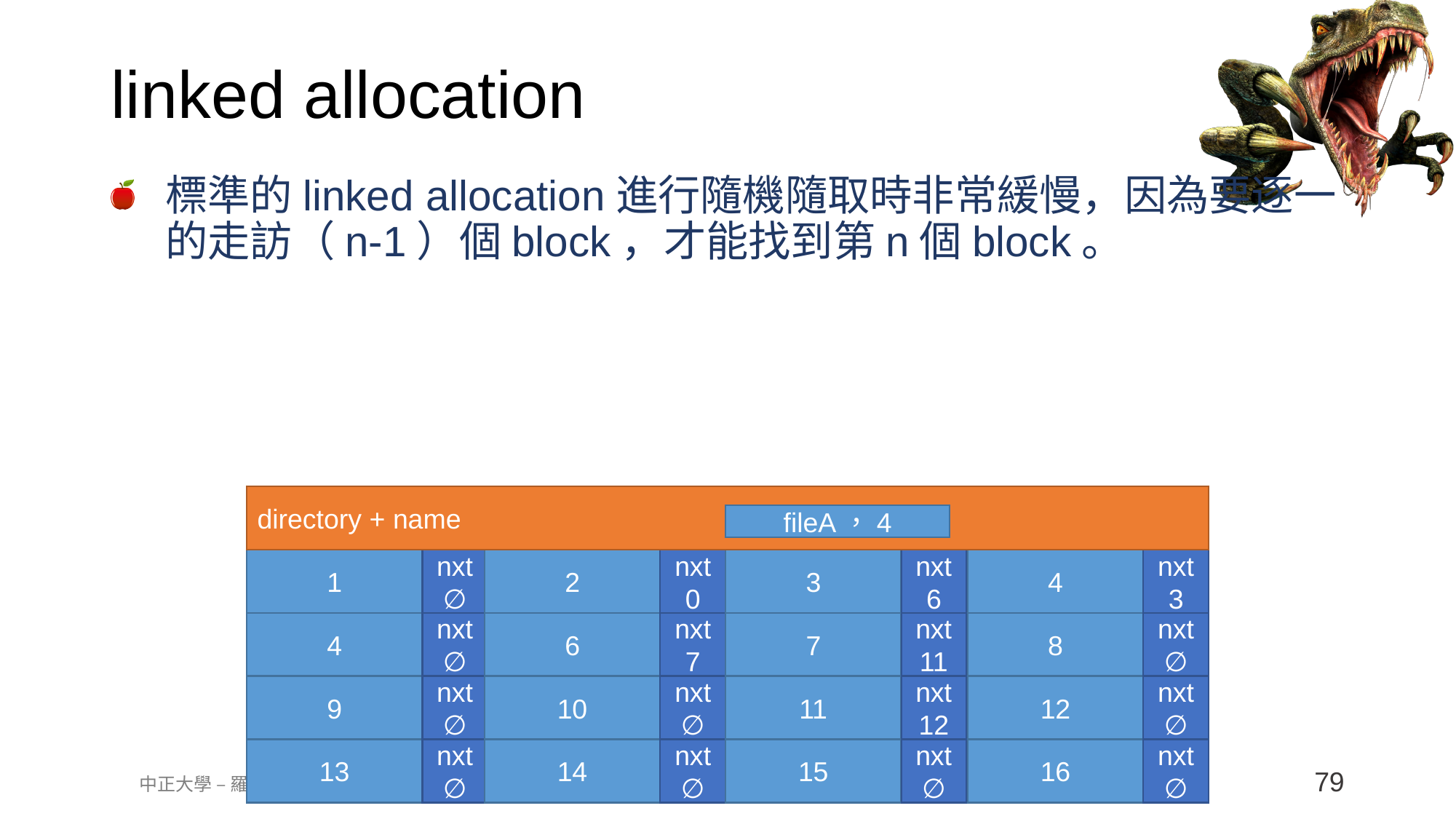

# linked allocation
標準的linked allocation進行隨機隨取時非常緩慢，因為要逐一的走訪（n-1）個block，才能找到第n個block。
directory + name
fileA，4
1
nxt
∅
2
nxt
0
3
nxt
6
4
nxt
3
4
nxt
∅
6
nxt
7
7
nxt
11
8
nxt
∅
9
nxt
∅
10
nxt
∅
11
nxt
12
12
nxt
∅
13
nxt
∅
14
nxt
∅
15
nxt
∅
16
nxt
∅